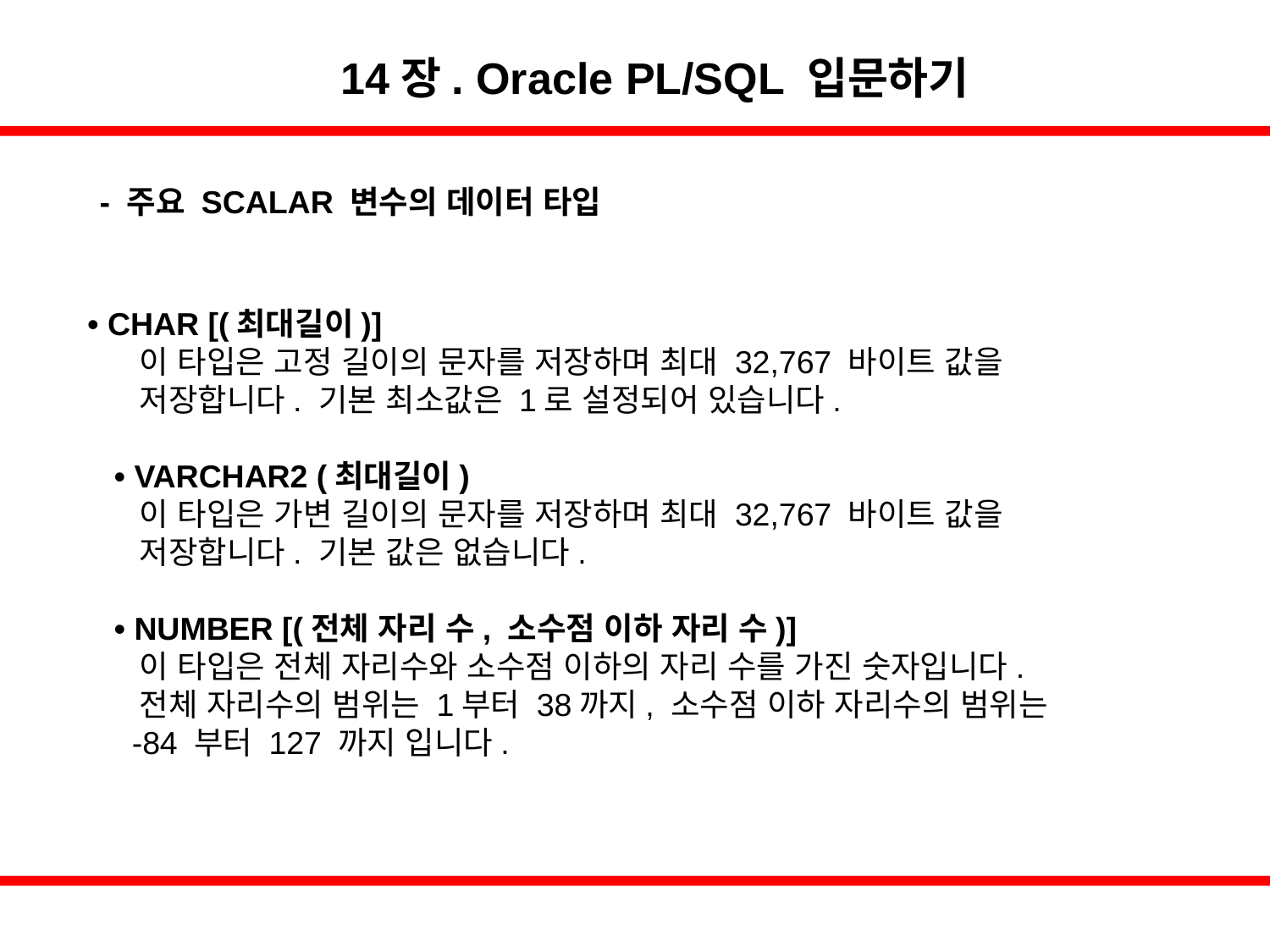

14장. Oracle PL/SQL 입문하기

- 주요 SCALAR 변수의 데이터 타입
• CHAR [(최대길이)]
     이 타입은 고정 길이의 문자를 저장하며 최대 32,767 바이트 값을
     저장합니다. 기본 최소값은 1로 설정되어 있습니다.

   • VARCHAR2 (최대길이)
     이 타입은 가변 길이의 문자를 저장하며 최대 32,767 바이트 값을
     저장합니다. 기본 값은 없습니다.

   • NUMBER [(전체 자리 수, 소수점 이하 자리 수)]
     이 타입은 전체 자리수와 소수점 이하의 자리 수를 가진 숫자입니다.
     전체 자리수의 범위는 1부터 38까지, 소수점 이하 자리수의 범위는
     -84 부터 127 까지 입니다.